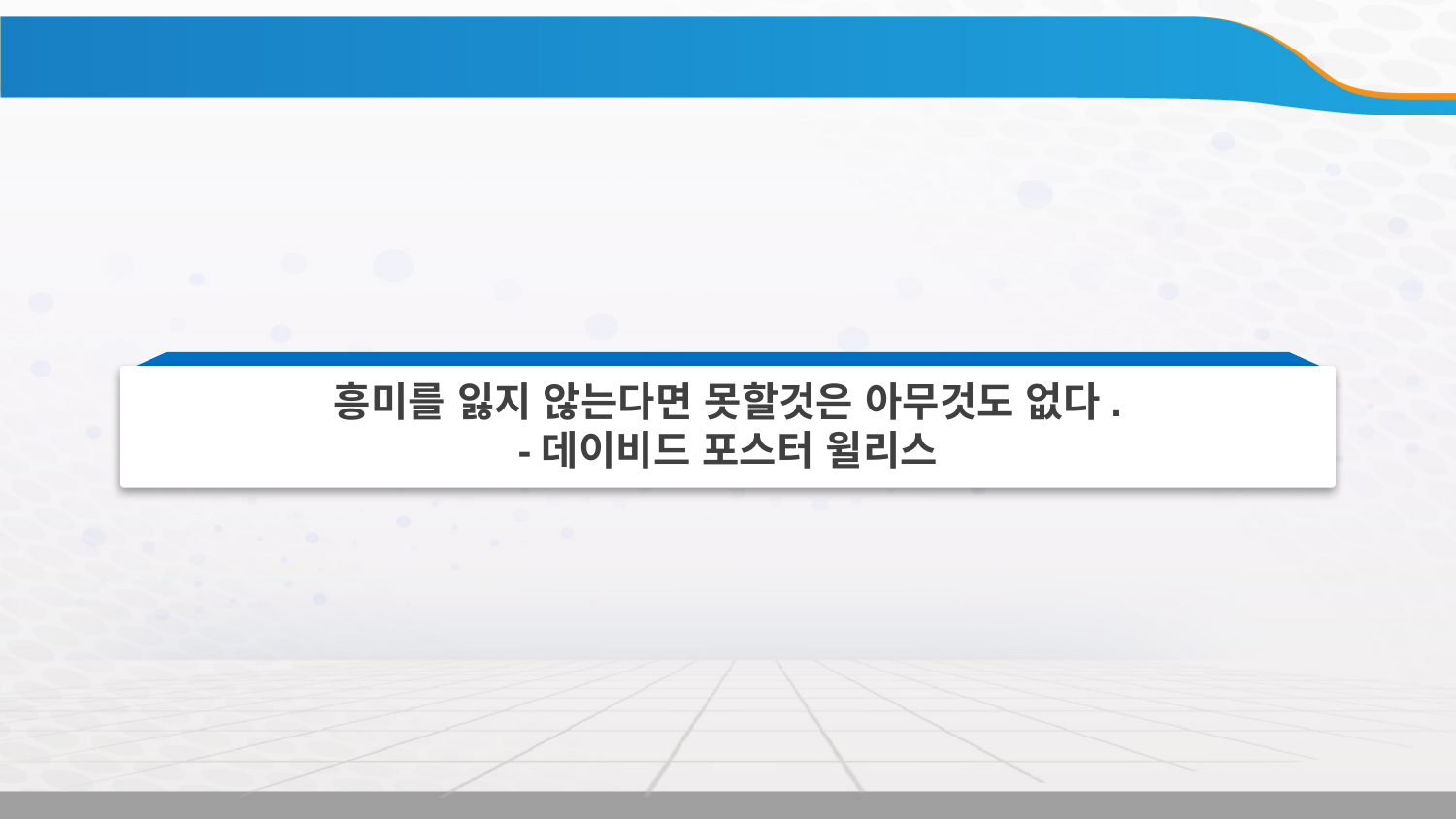

흥미를 잃지 않는다면 못할것은 아무것도 없다.
-데이비드 포스터 윌리스